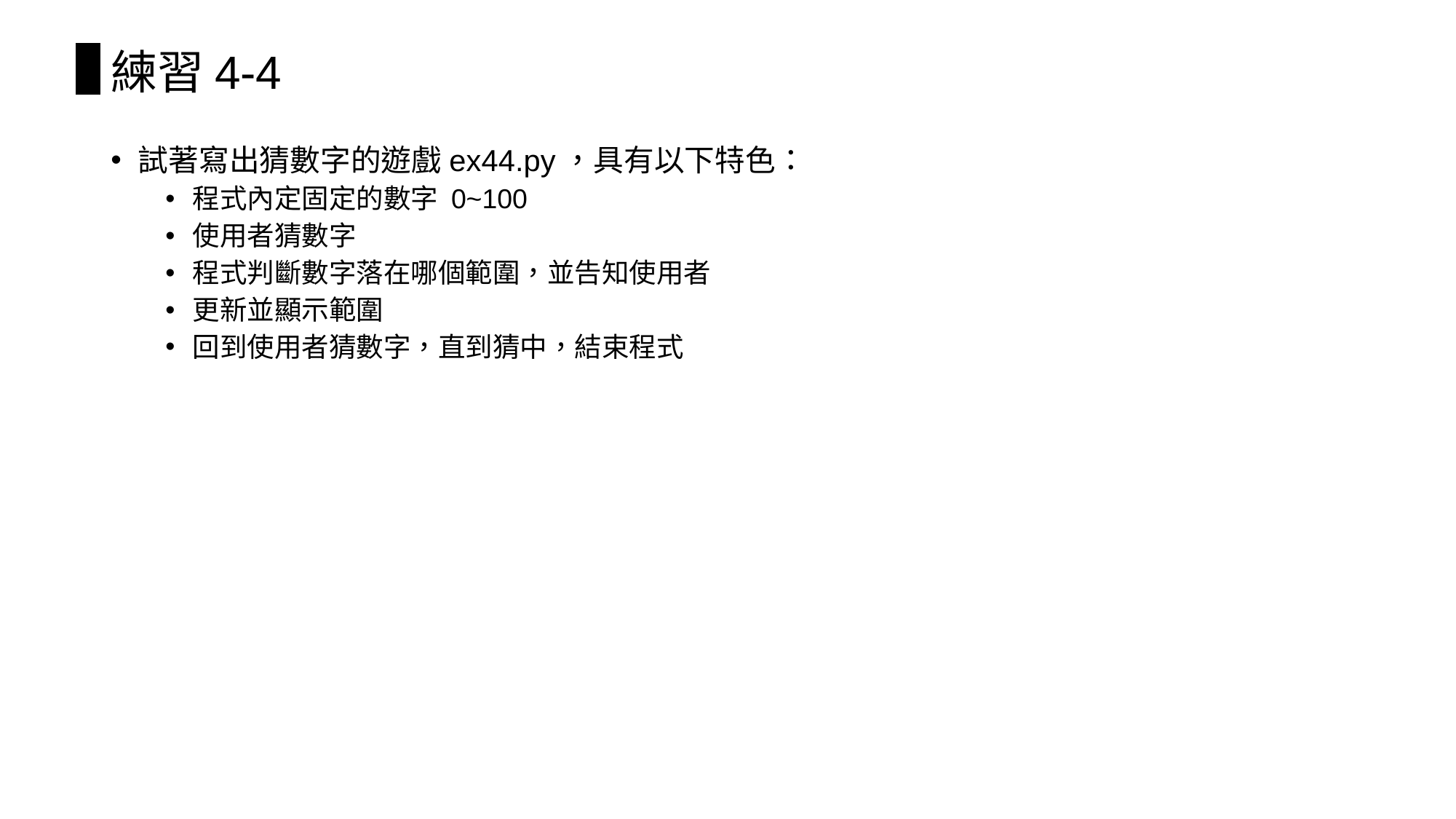

# 練習4-4
試著寫出猜數字的遊戲ex44.py，具有以下特色：
程式內定固定的數字 0~100
使用者猜數字
程式判斷數字落在哪個範圍，並告知使用者
更新並顯示範圍
回到使用者猜數字，直到猜中，結束程式